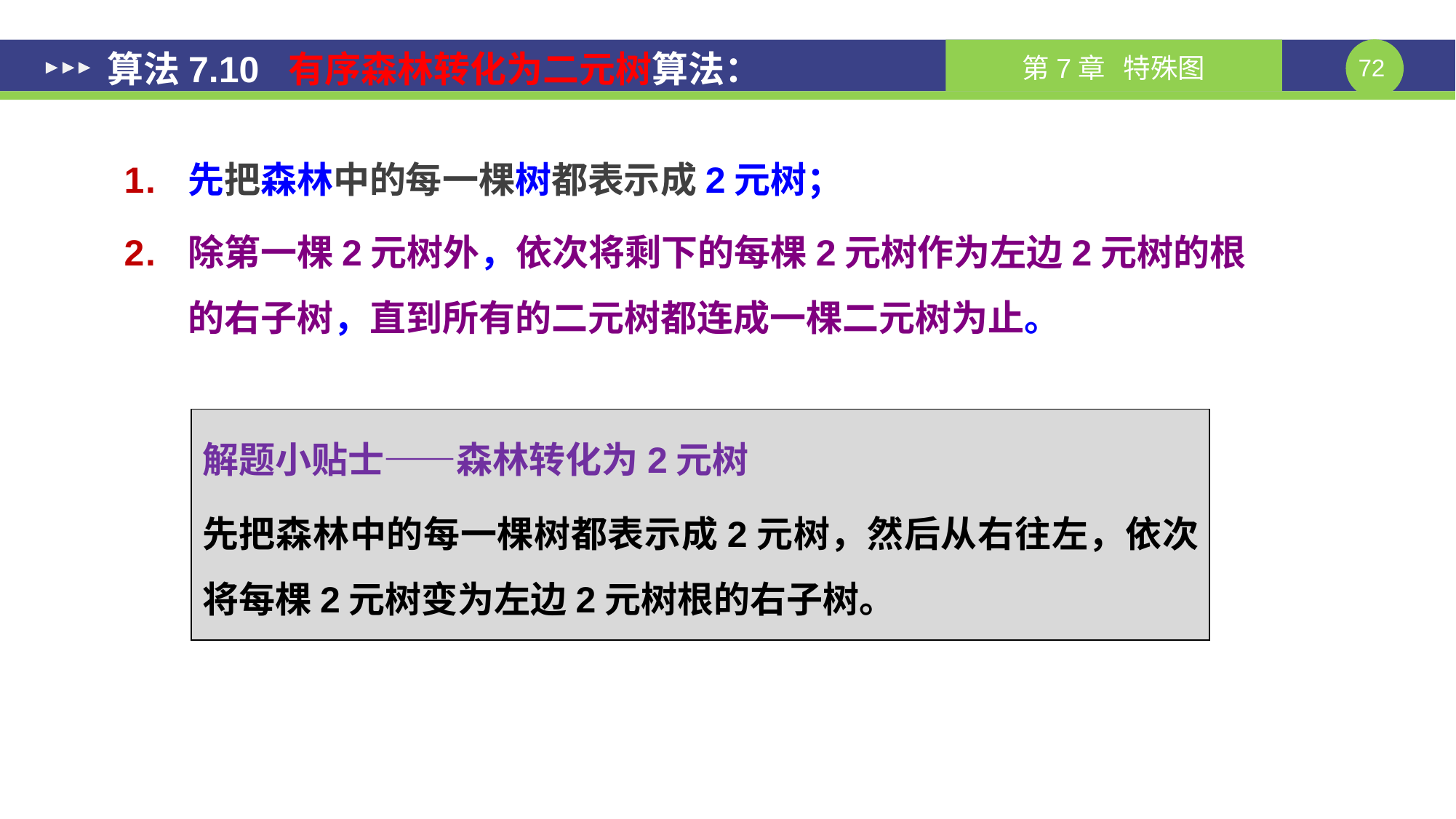

# 算法7.10  有序森林转化为二元树算法：
先把森林中的每一棵树都表示成2元树；
除第一棵2元树外，依次将剩下的每棵2元树作为左边2元树的根的右子树，直到所有的二元树都连成一棵二元树为止。
解题小贴士——森林转化为2元树
先把森林中的每一棵树都表示成2元树，然后从右往左，依次将每棵2元树变为左边2元树根的右子树。